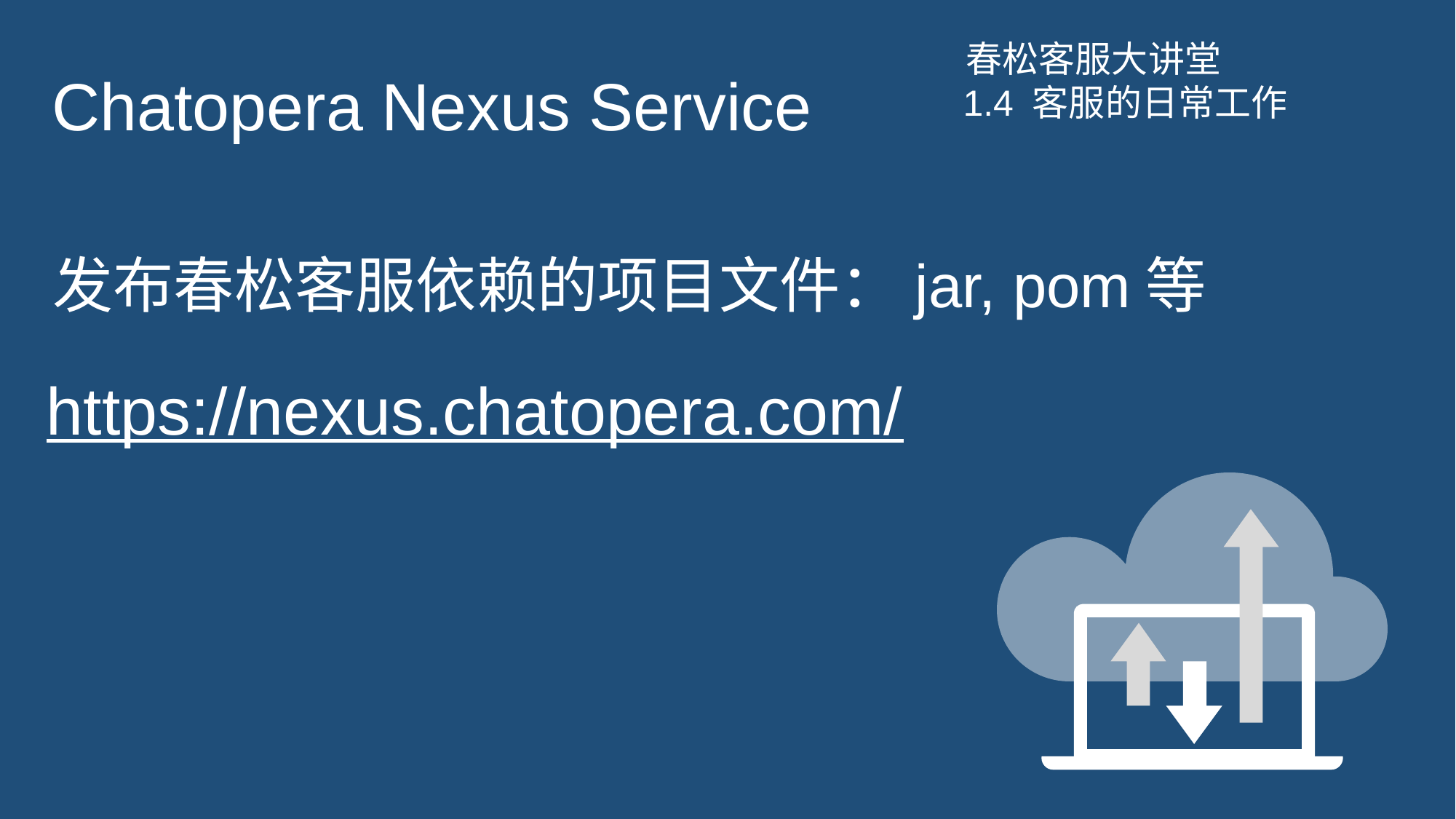

# Chatopera Nexus Service
春松客服大讲堂
1.4 客服的日常工作
发布春松客服依赖的项目文件：jar, pom等
https://nexus.chatopera.com/